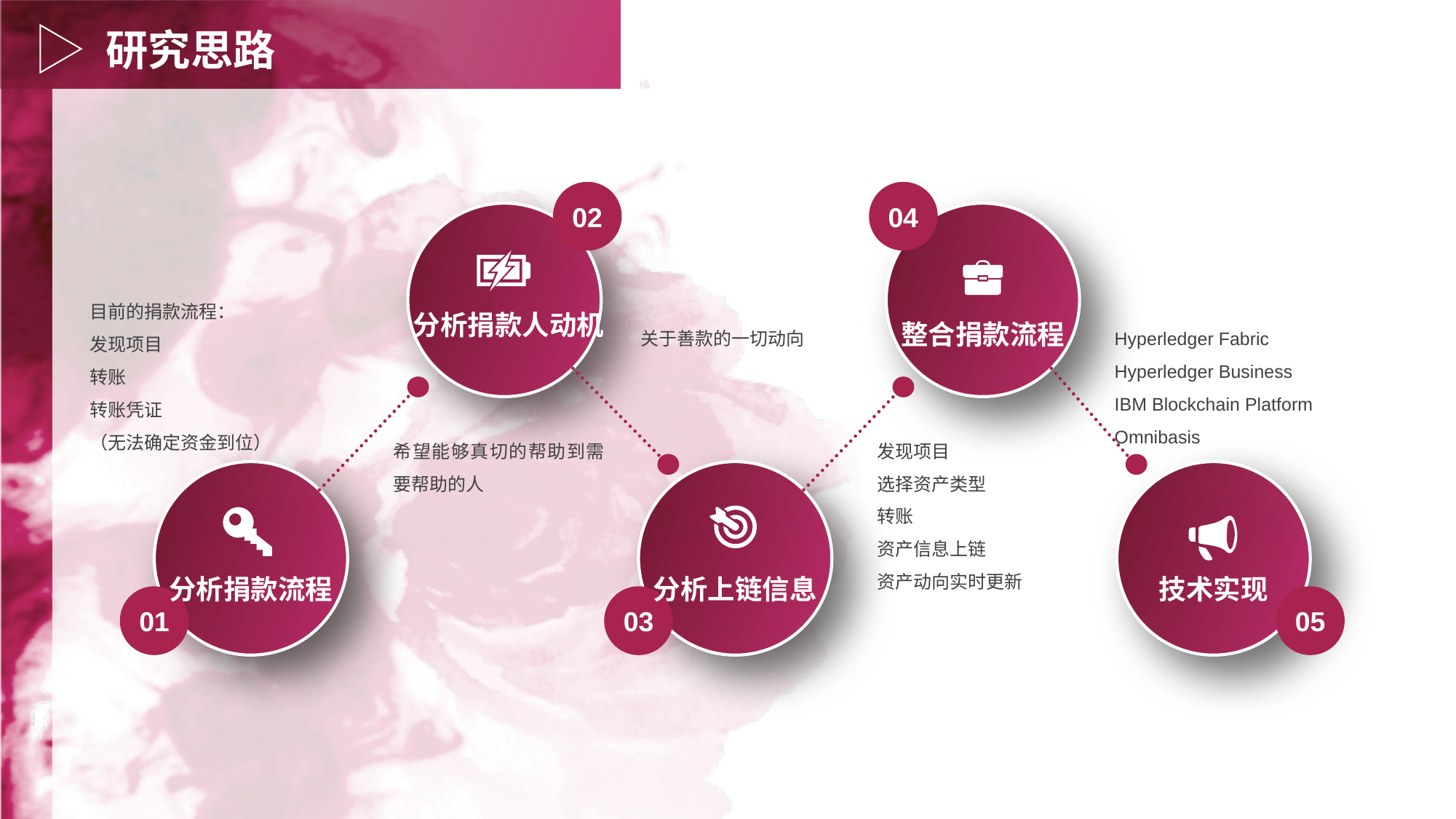

研究思路

02
04

目前的捐款流程：
发现项目
转账
转账凭证
（无法确定资金到位）
分析捐款人动机
整合捐款流程
关于善款的一切动向
Hyperledger Fabric
Hyperledger Business
IBM Blockchain Platform
Omnibasis

希望能够真切的帮助到需要帮助的人
发现项目
选择资产类型
转账
资产信息上链
资产动向实时更新

分析捐款流程
分析上链信息
技术实现
01
03
05